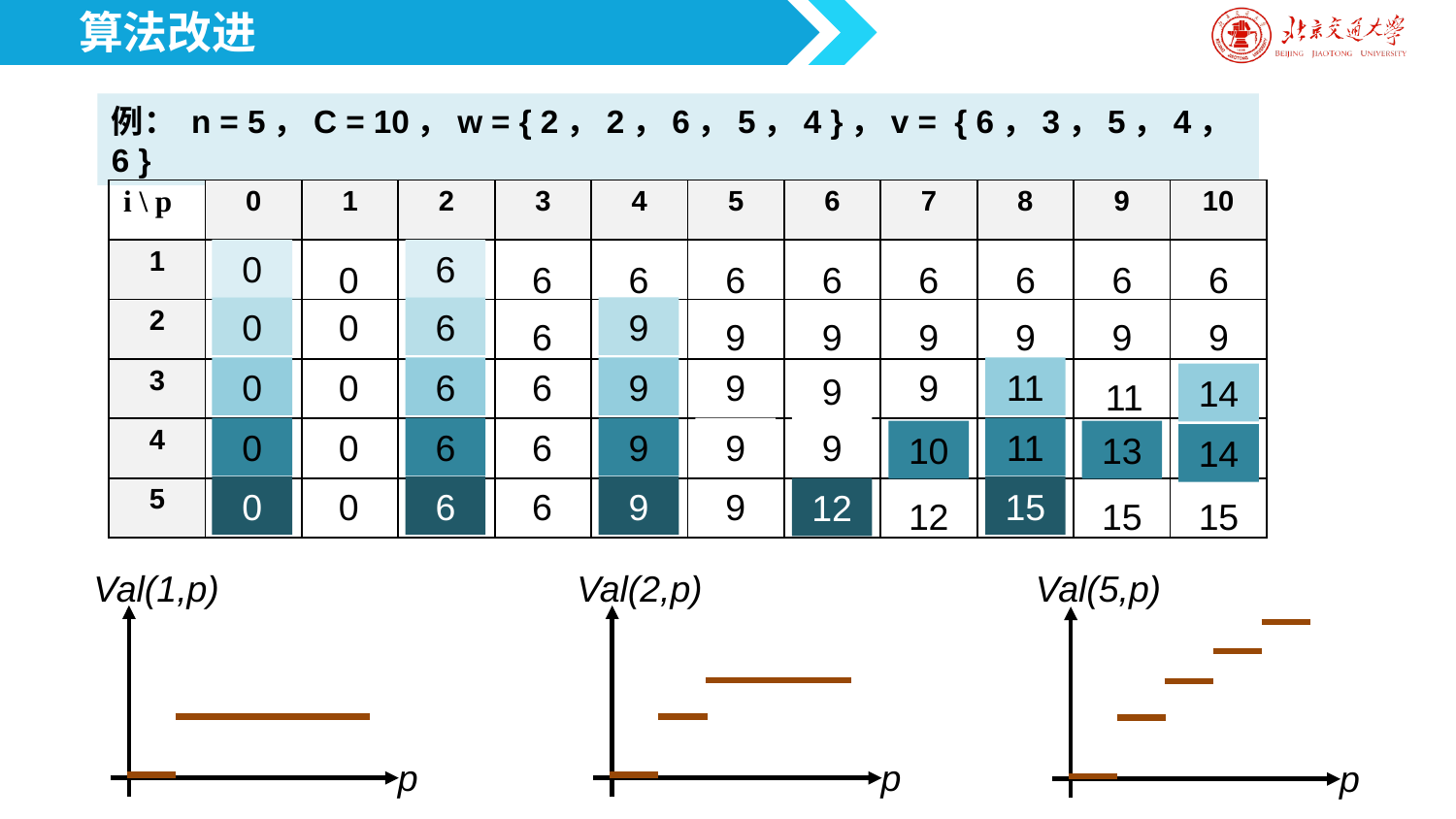

算法改进
例： n = 5，C = 10，w = { 2，2，6，5，4 }，v =  { 6，3，5，4，6 }
| i \ p | 0 | 1 | 2 | 3 | 4 | 5 | 6 | 7 | 8 | 9 | 10 |
| --- | --- | --- | --- | --- | --- | --- | --- | --- | --- | --- | --- |
| 1 |  |  |  |  |  |  |  |  |  |  |  |
| 2 |  |  |  |  |  |  |  |  |  |  |  |
| 3 |  |  |  |  |  |  |  |  |  |  |  |
| 4 |  |  |  |  |  |  |  |  |  |  |  |
| 5 |  |  |  |  |  |  |  |  |  |  |  |
0
6
6
6
6
6
6
6
6
6
0
0
0
6
9
9
9
9
9
9
9
6
11
0
0
6
6
9
9
9
9
14
11
0
0
6
6
9
9
9
11
10
13
14
0
0
6
6
9
9
15
12
15
15
12
Val(5,p)
p
Val(1,p)
p
Val(2,p)
p